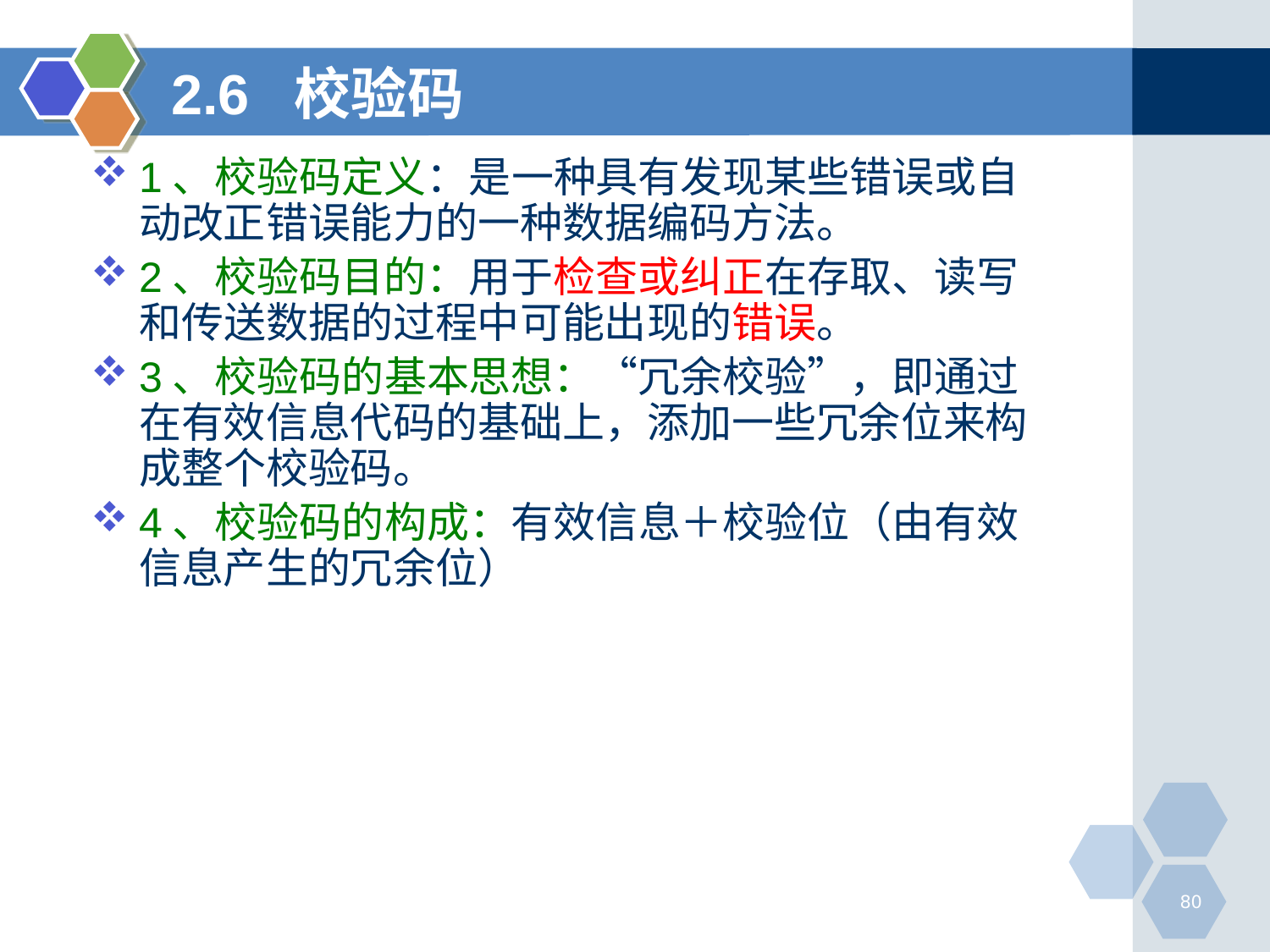

# 2.6  校验码
1、校验码定义：是一种具有发现某些错误或自动改正错误能力的一种数据编码方法。
2、校验码目的：用于检查或纠正在存取、读写和传送数据的过程中可能出现的错误。
3、校验码的基本思想：“冗余校验”，即通过在有效信息代码的基础上，添加一些冗余位来构成整个校验码。
4、校验码的构成：有效信息＋校验位（由有效信息产生的冗余位）
80